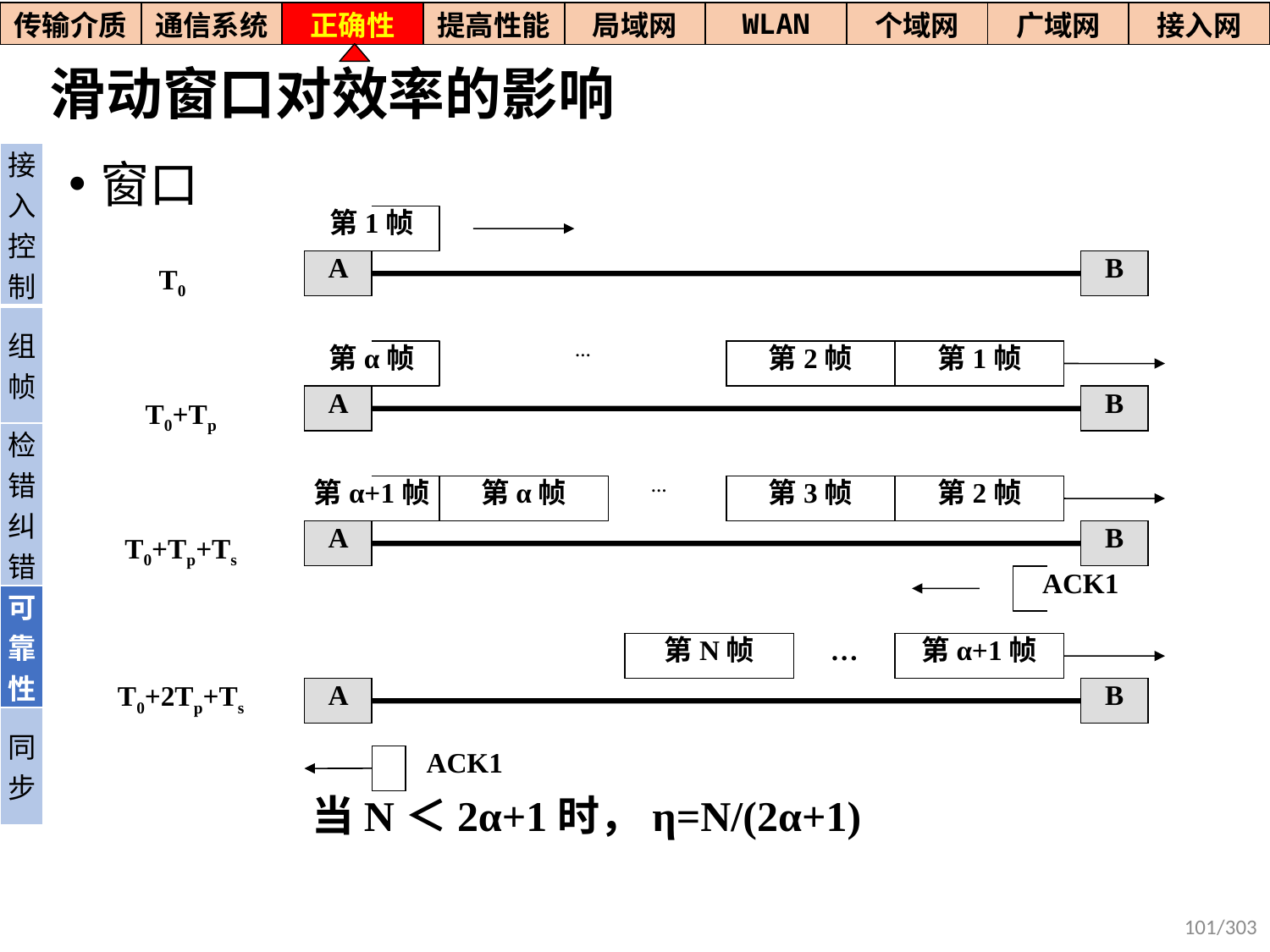

| 传输介质 | 通信系统 | 正确性 | 提高性能 | 局域网 | WLAN | 个域网 | 广域网 | 接入网 |
| --- | --- | --- | --- | --- | --- | --- | --- | --- |

# 滑动窗口对效率的影响
| 接入控制 |
| --- |
| 组帧 |
| 检错纠错 |
| 可靠性 |
| 同步 |
窗口
第1帧

A
B

第α帧

…
第2帧
第1帧

A
B

第α+1帧

第α帧
…
第3帧
第2帧

A
B

ACK1

第N帧
…
第α+1帧

A
B

ACK1

当N＜2α+1时，η=N/(2α+1)
T0
T0+Tp
T0+Tp+Ts
T0+2Tp+Ts
101/303